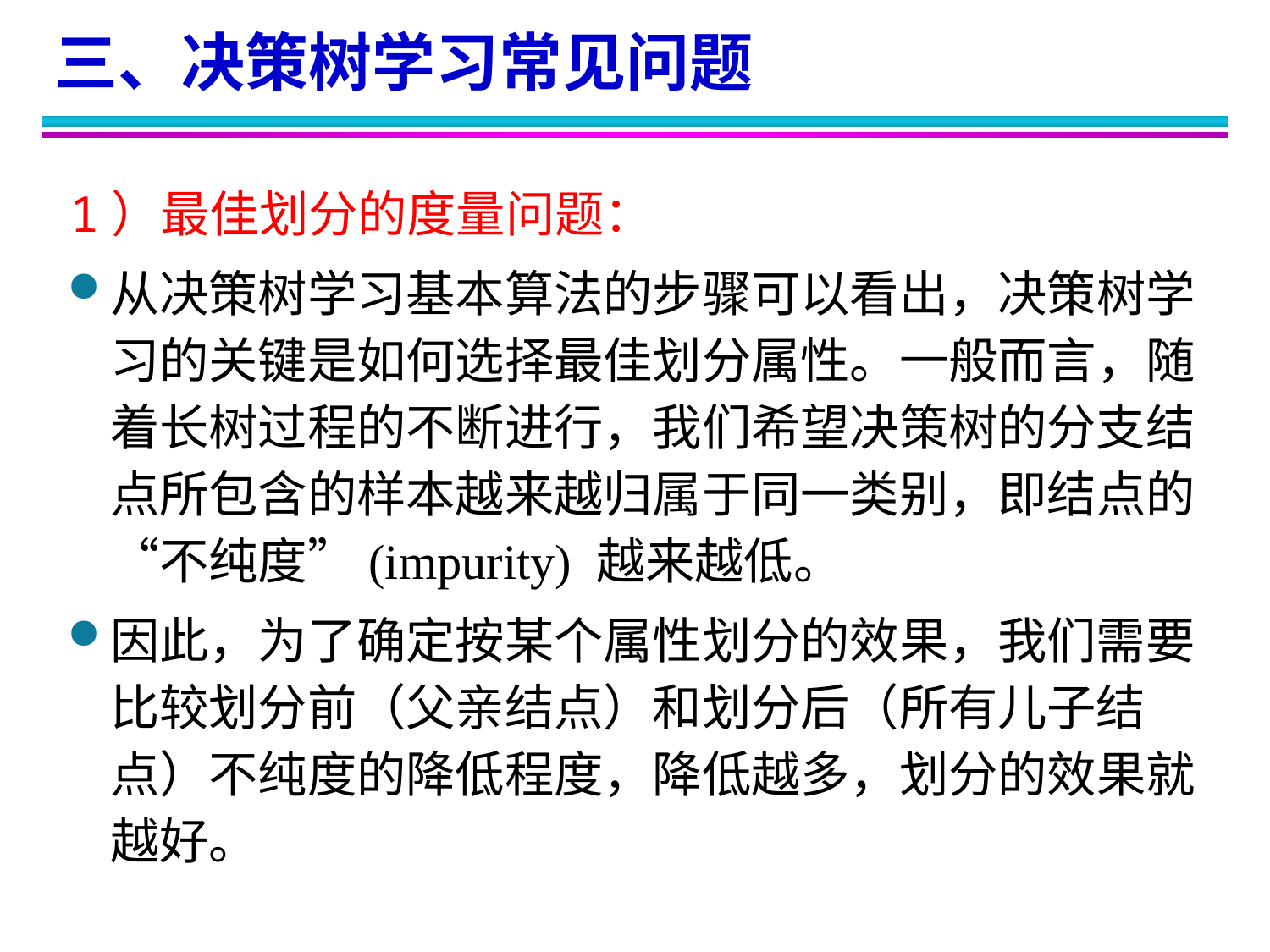

三、决策树学习常见问题
1）最佳划分的度量问题：
从决策树学习基本算法的步骤可以看出，决策树学习的关键是如何选择最佳划分属性。一般而言，随着长树过程的不断进行，我们希望决策树的分支结点所包含的样本越来越归属于同一类别，即结点的“不纯度”(impurity) 越来越低。
因此，为了确定按某个属性划分的效果，我们需要比较划分前（父亲结点）和划分后（所有儿子结点）不纯度的降低程度，降低越多，划分的效果就越好。